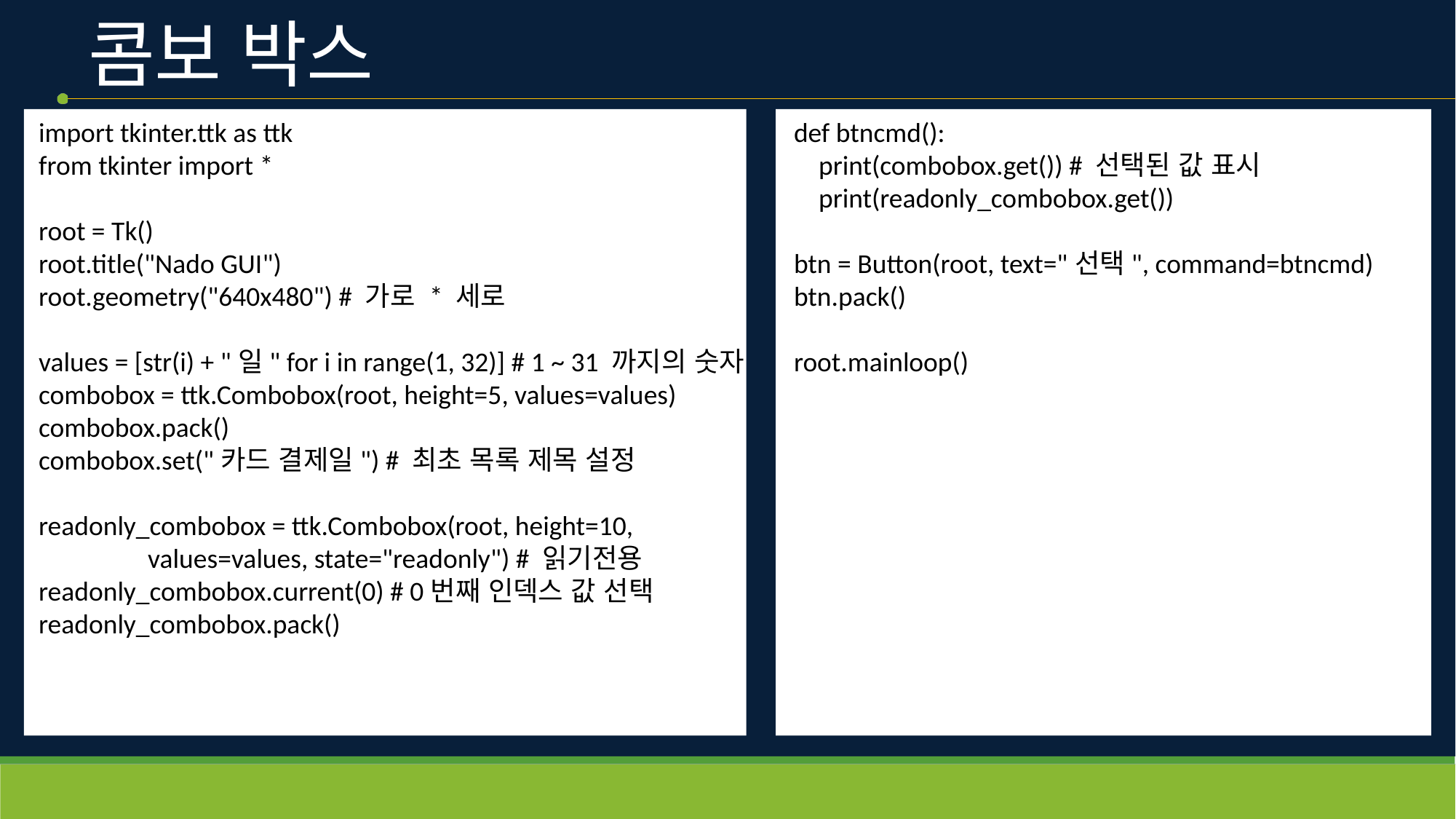

# 콤보 박스

import tkinter.ttk as ttk
from tkinter import *
root = Tk()
root.title("Nado GUI")
root.geometry("640x480") # 가로 * 세로
values = [str(i) + "일" for i in range(1, 32)] # 1 ~ 31 까지의 숫자
combobox = ttk.Combobox(root, height=5, values=values)
combobox.pack()
combobox.set("카드 결제일") # 최초 목록 제목 설정
readonly_combobox = ttk.Combobox(root, height=10,
	values=values, state="readonly") # 읽기전용
readonly_combobox.current(0) # 0번째 인덱스 값 선택
readonly_combobox.pack()

def btncmd():
    print(combobox.get()) # 선택된 값 표시
    print(readonly_combobox.get())
btn = Button(root, text="선택", command=btncmd)
btn.pack()
root.mainloop()